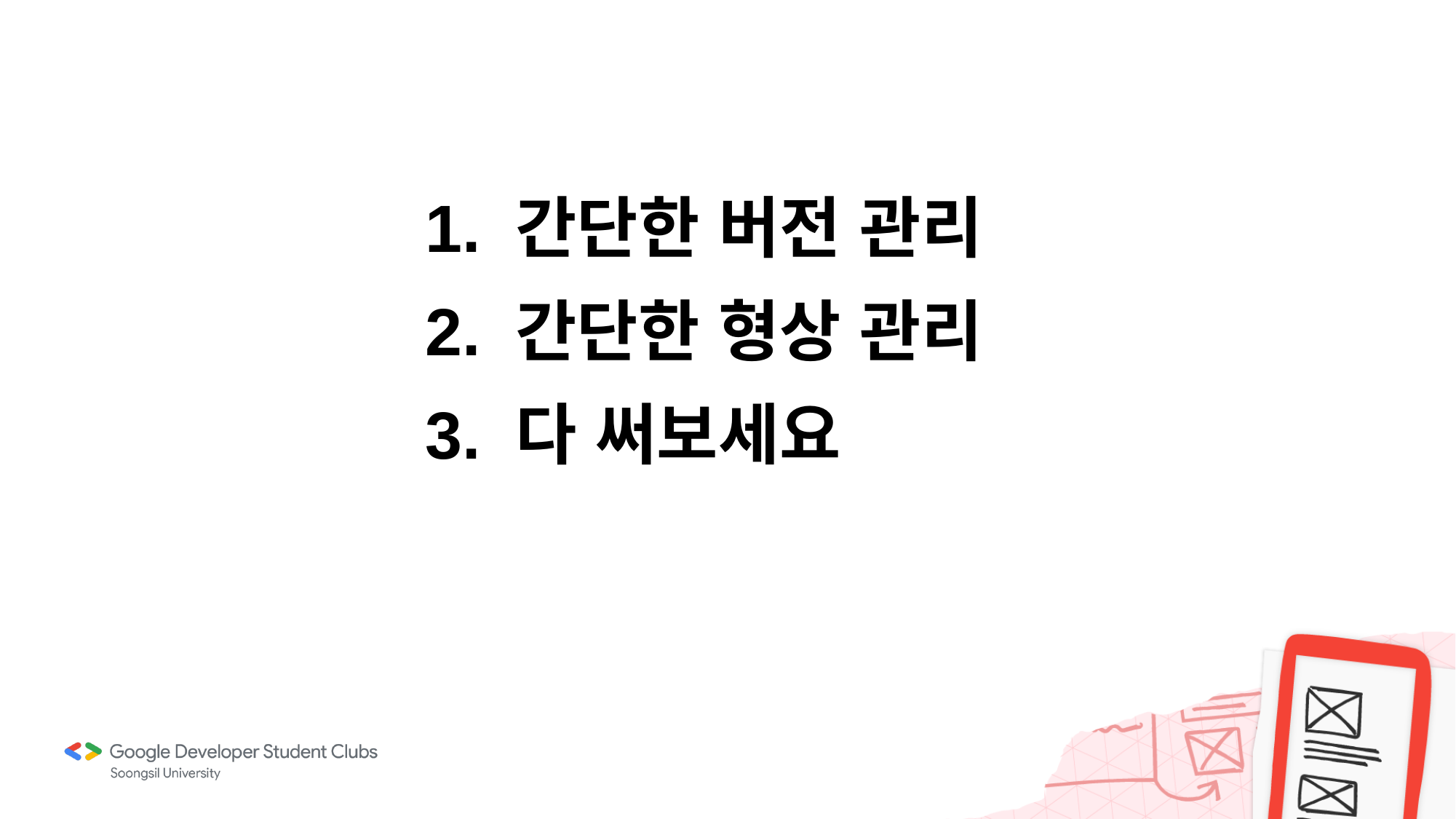

1. 간단한 버전 관리
2. 간단한 형상 관리
3. 다 써보세요